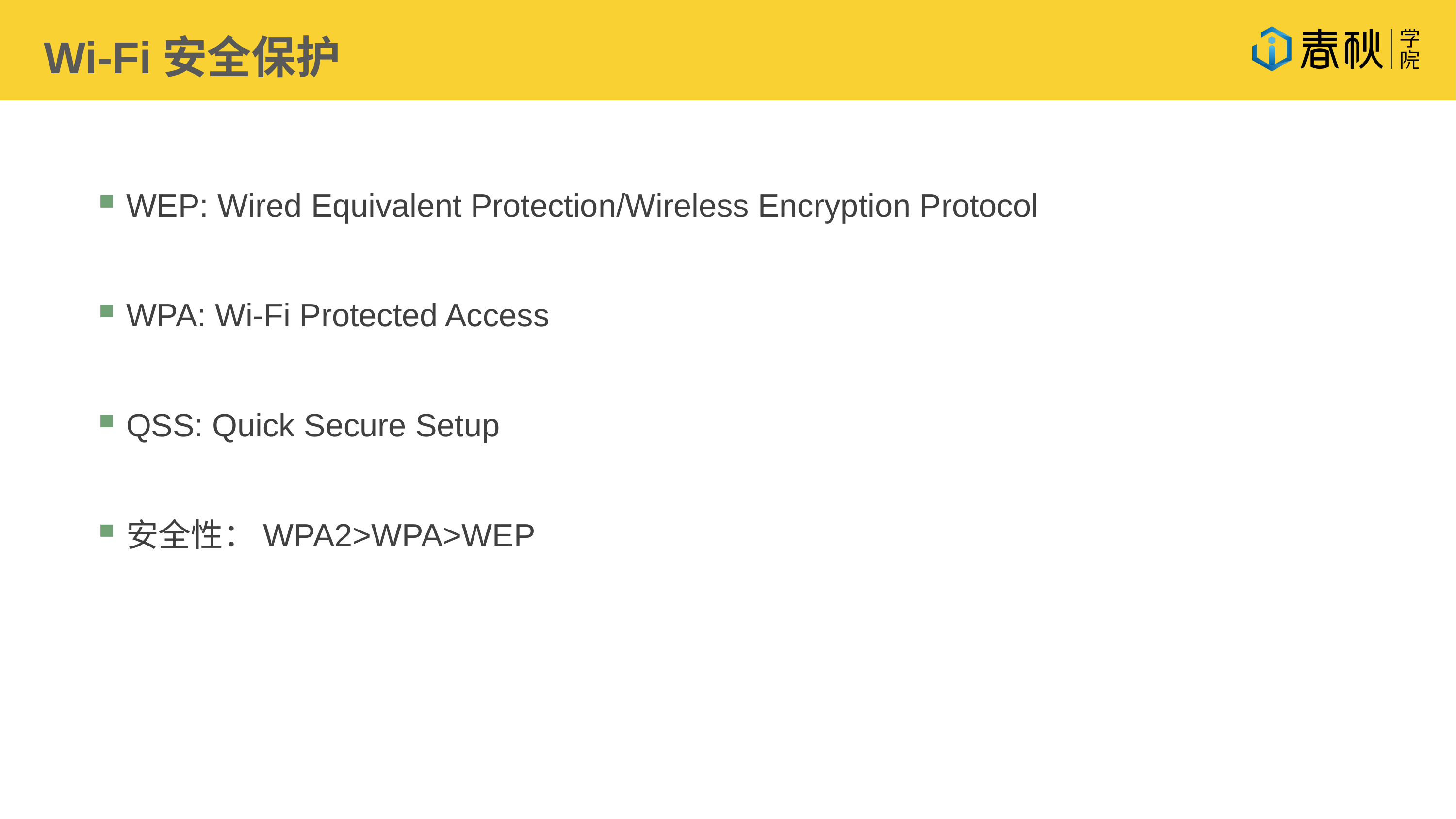

Wi-Fi安全保护
WEP: Wired Equivalent Protection/Wireless Encryption Protocol

WPA: Wi-Fi Protected Access

QSS: Quick Secure Setup

安全性：WPA2>WPA>WEP